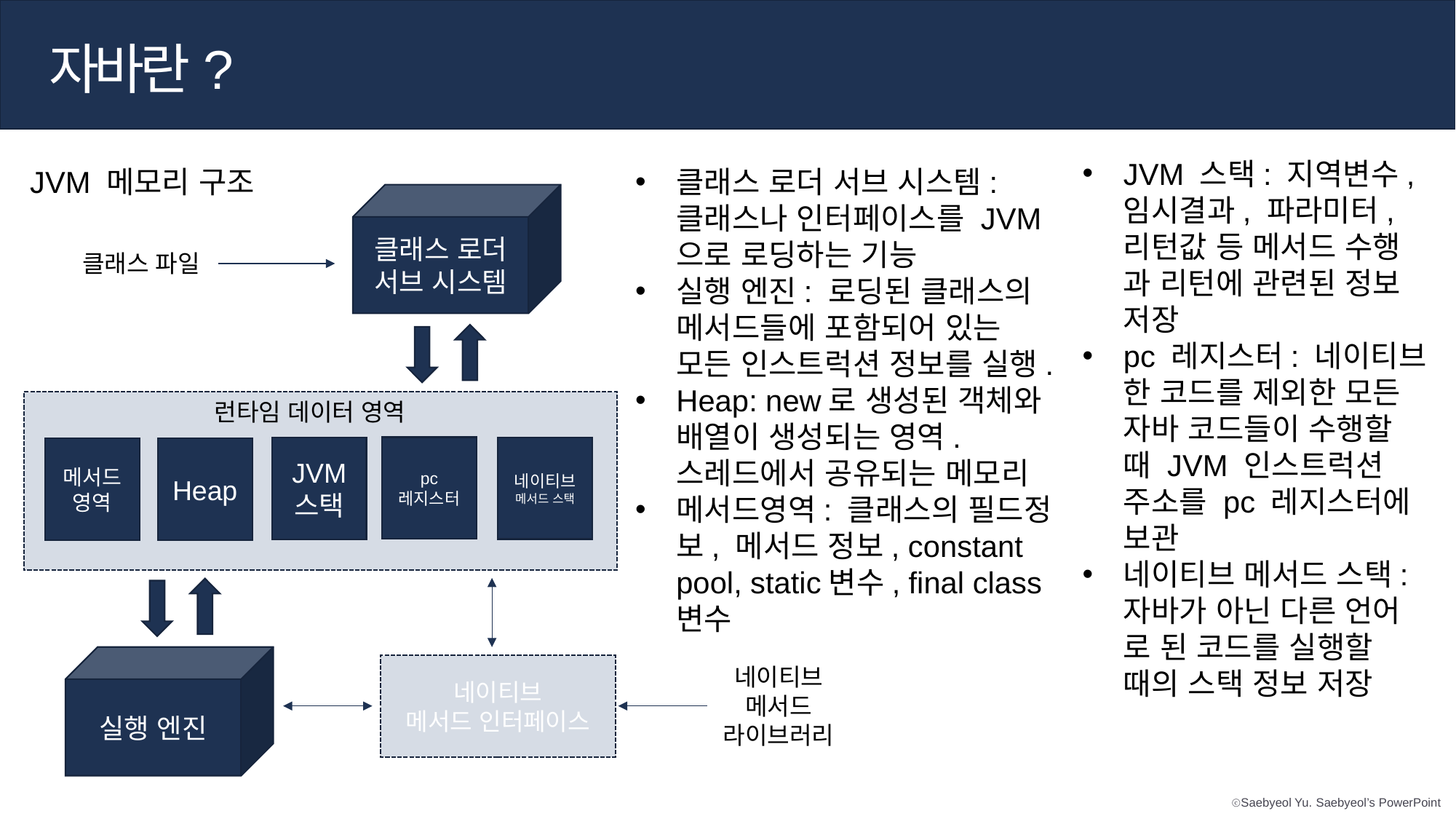

자바란?
JVM 스택: 지역변수,
임시결과, 파라미터,
리턴값 등 메서드 수행
과 리턴에 관련된 정보
저장
pc 레지스터: 네이티브
한 코드를 제외한 모든
자바 코드들이 수행할
때 JVM 인스트럭션
주소를 pc 레지스터에
보관
네이티브 메서드 스택:
자바가 아닌 다른 언어
로 된 코드를 실행할
때의 스택 정보 저장
JVM 메모리 구조
클래스 로더 서브 시스템:
클래스나 인터페이스를 JVM으로 로딩하는 기능
실행 엔진: 로딩된 클래스의
메서드들에 포함되어 있는
모든 인스트럭션 정보를 실행.
Heap: new로 생성된 객체와 배열이 생성되는 영역.
스레드에서 공유되는 메모리
메서드영역: 클래스의 필드정보, 메서드 정보, constant pool, static변수, final class 변수
클래스 로더
서브 시스템
클래스 파일

런타임 데이터 영역
pc
레지스터
네이티브
메서드 스택
JVM
스택
메서드
영역
Heap

실행 엔진
네이티브
메서드 인터페이스
네이티브
메서드
라이브러리